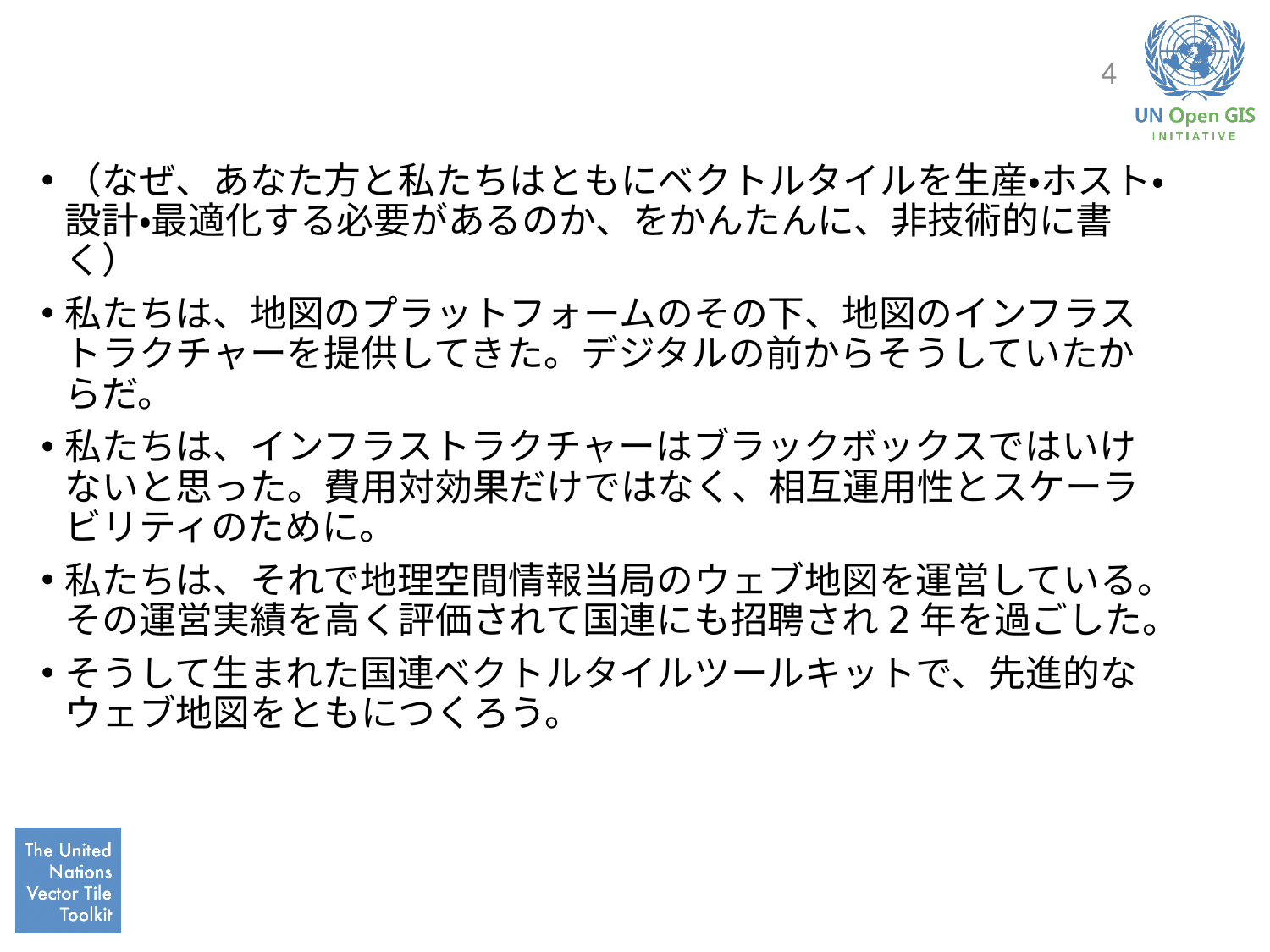

#
4
（なぜ、あなた方と私たちはともにベクトルタイルを生産・ホスト・設計・最適化する必要があるのか、をかんたんに、非技術的に書く）
私たちは、地図のプラットフォームのその下、地図のインフラストラクチャーを提供してきた。デジタルの前からそうしていたからだ。
私たちは、インフラストラクチャーはブラックボックスではいけないと思った。費用対効果だけではなく、相互運用性とスケーラビリティのために。
私たちは、それで地理空間情報当局のウェブ地図を運営している。その運営実績を高く評価されて国連にも招聘され2年を過ごした。
そうして生まれた国連ベクトルタイルツールキットで、先進的なウェブ地図をともにつくろう。